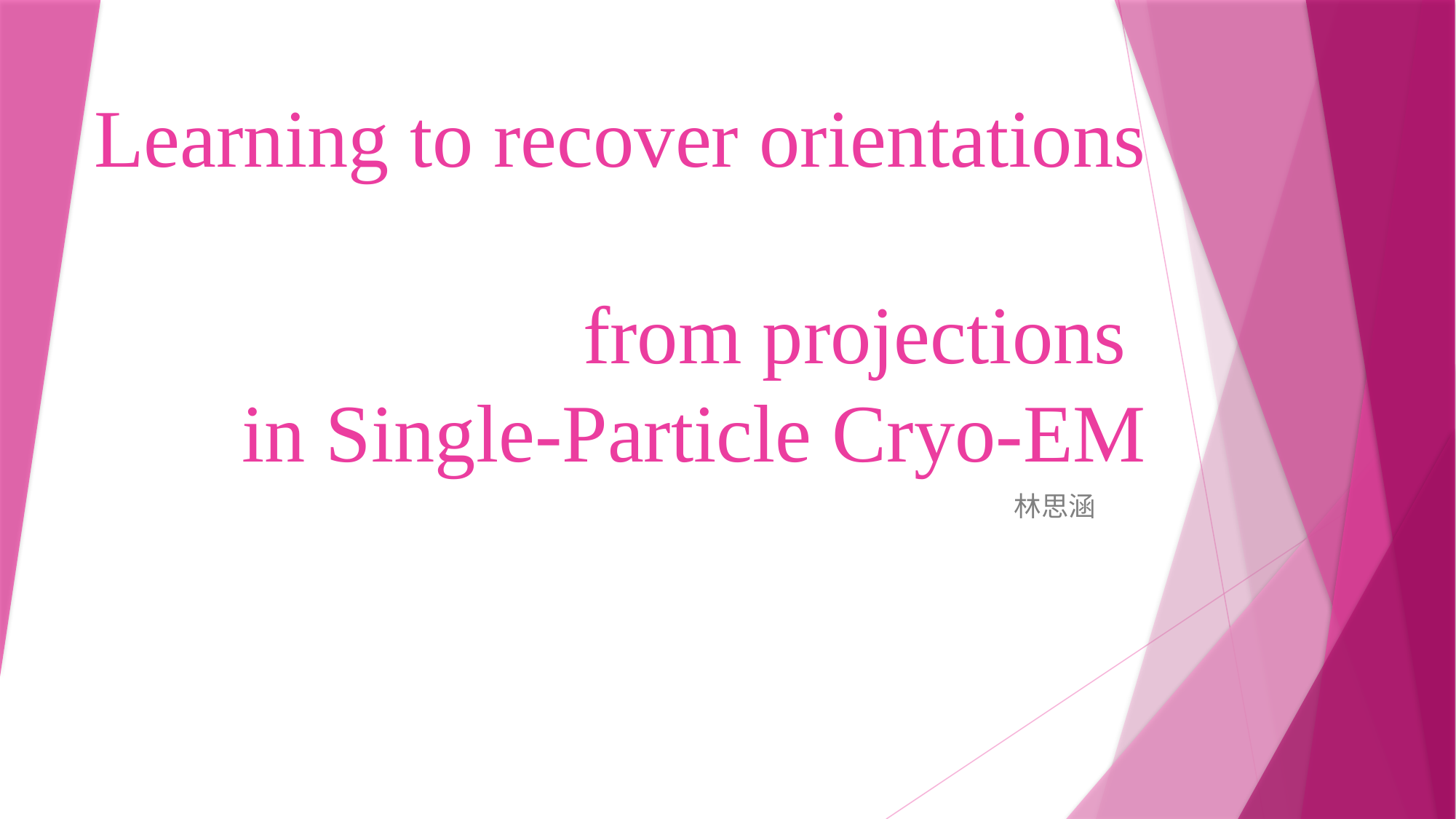

# Learning to recover orientations from projections in Single-Particle Cryo-EM
林思涵